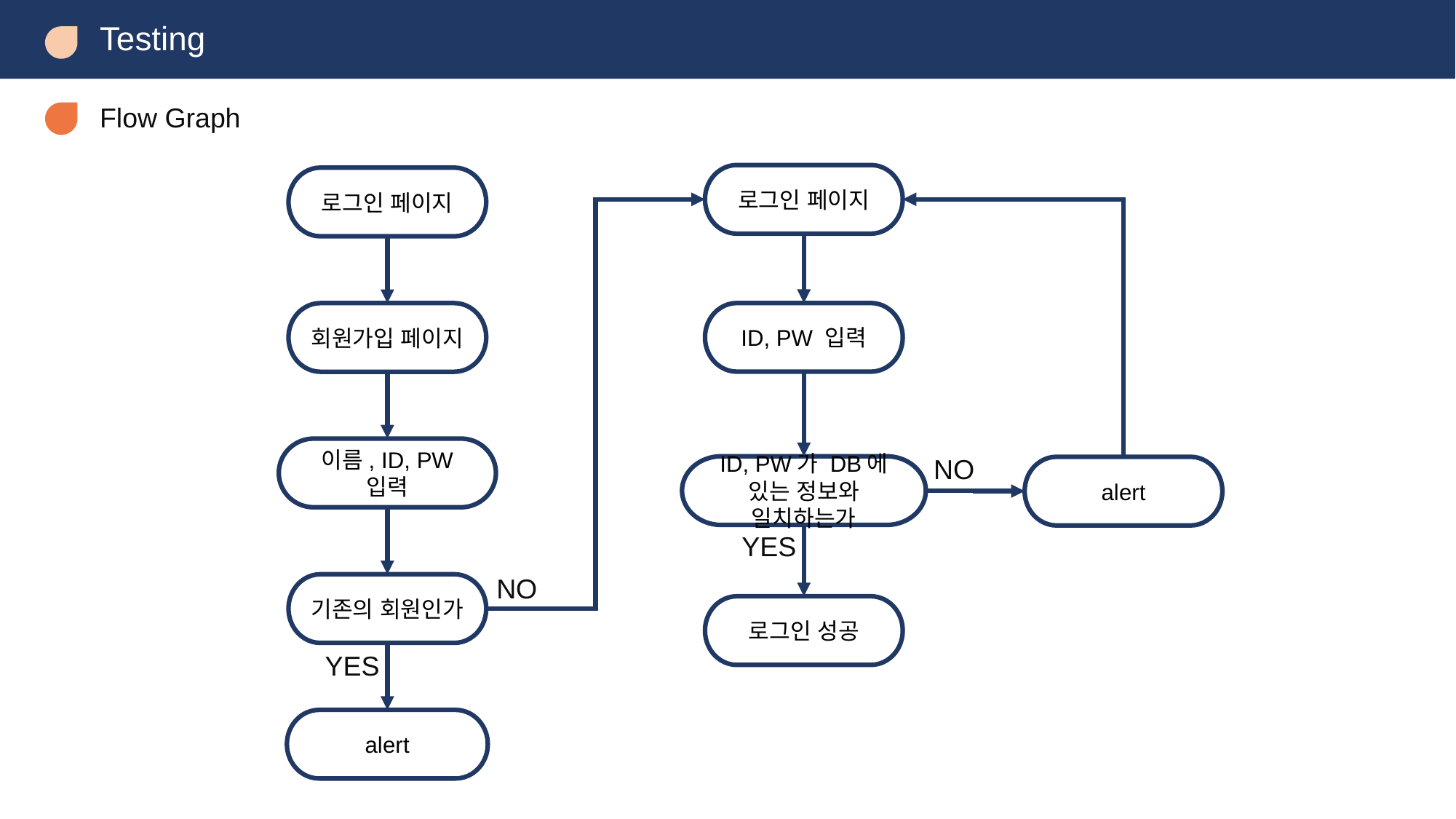

Testing

Flow Graph

로그인 페이지
로그인 페이지
ID, PW 입력
회원가입 페이지
이름, ID, PW 입력
NO
ID, PW가 DB에 있는 정보와 일치하는가
alert
YES
NO
기존의 회원인가
로그인 성공
YES
alert